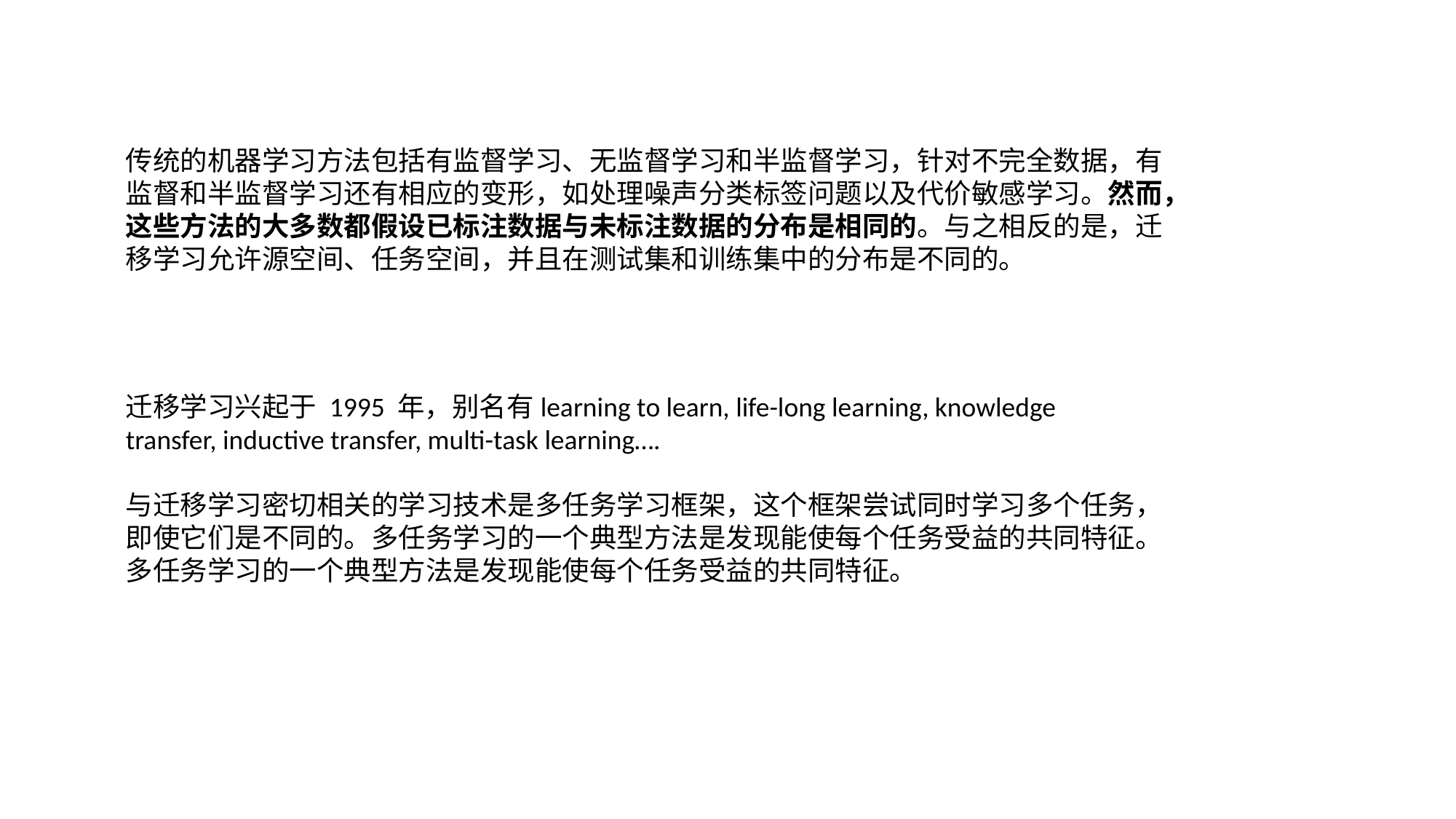

传统的机器学习方法包括有监督学习、无监督学习和半监督学习，针对不完全数据，有监督和半监督学习还有相应的变形，如处理噪声分类标签问题以及代价敏感学习。然而，这些方法的大多数都假设已标注数据与未标注数据的分布是相同的。与之相反的是，迁移学习允许源空间、任务空间，并且在测试集和训练集中的分布是不同的。
迁移学习兴起于 1995 年，别名有learning to learn, life-long learning, knowledge transfer, inductive transfer, multi-task learning….

与迁移学习密切相关的学习技术是多任务学习框架，这个框架尝试同时学习多个任务，即使它们是不同的。多任务学习的一个典型方法是发现能使每个任务受益的共同特征。多任务学习的一个典型方法是发现能使每个任务受益的共同特征。